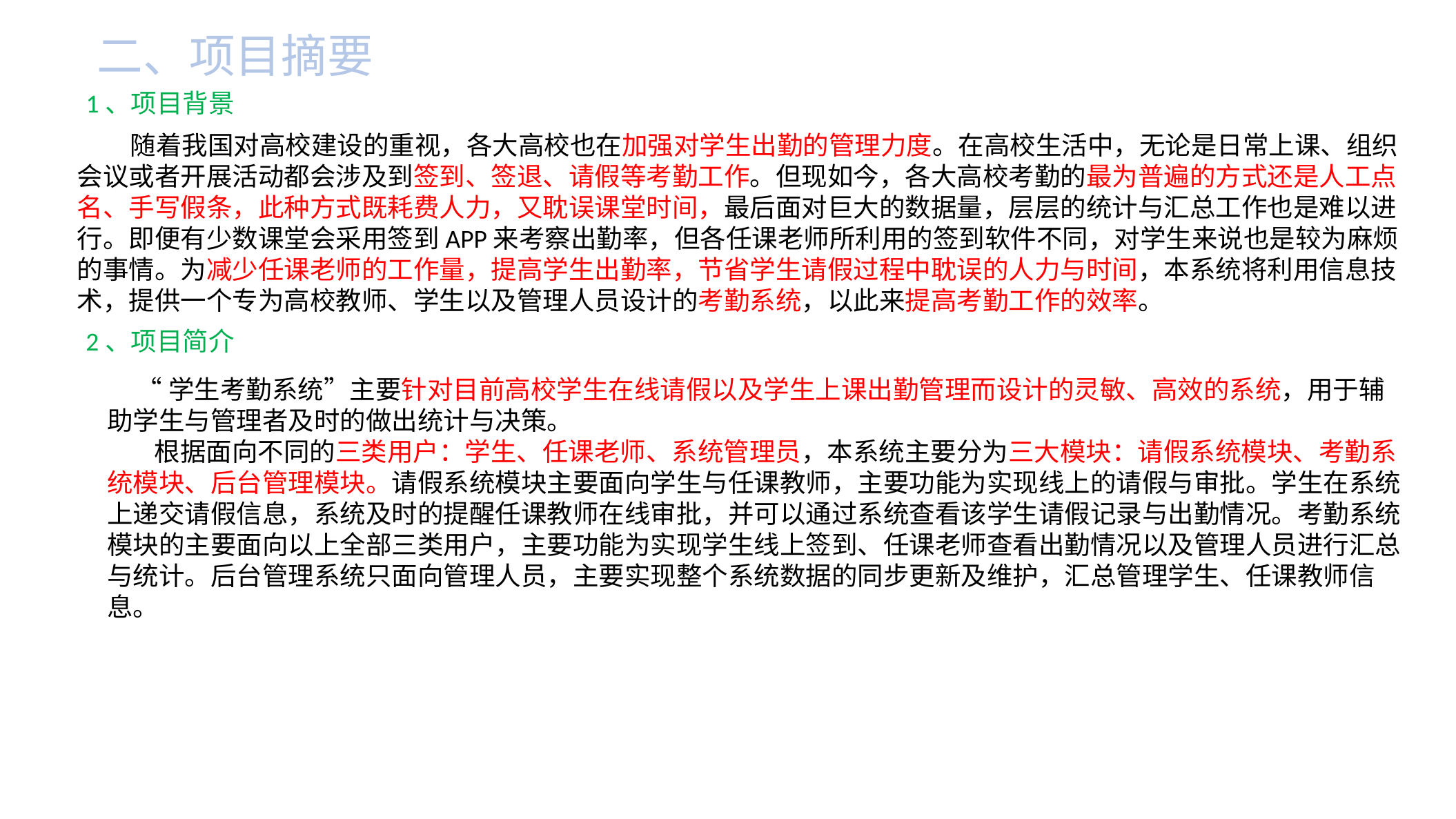

二、项目摘要
1、项目背景
        随着我国对高校建设的重视，各大高校也在加强对学生出勤的管理力度。在高校生活中，无论是日常上课、组织会议或者开展活动都会涉及到签到、签退、请假等考勤工作。但现如今，各大高校考勤的最为普遍的方式还是人工点名、手写假条，此种方式既耗费人力，又耽误课堂时间，最后面对巨大的数据量，层层的统计与汇总工作也是难以进行。即便有少数课堂会采用签到APP来考察出勤率，但各任课老师所利用的签到软件不同，对学生来说也是较为麻烦的事情。为减少任课老师的工作量，提高学生出勤率，节省学生请假过程中耽误的人力与时间，本系统将利用信息技术，提供一个专为高校教师、学生以及管理人员设计的考勤系统，以此来提高考勤工作的效率。

2、项目简介
     “学生考勤系统”主要针对目前高校学生在线请假以及学生上课出勤管理而设计的灵敏、高效的系统，用于辅助学生与管理者及时的做出统计与决策。
       根据面向不同的三类用户：学生、任课老师、系统管理员，本系统主要分为三大模块：请假系统模块、考勤系统模块、后台管理模块。请假系统模块主要面向学生与任课教师，主要功能为实现线上的请假与审批。学生在系统上递交请假信息，系统及时的提醒任课教师在线审批，并可以通过系统查看该学生请假记录与出勤情况。考勤系统模块的主要面向以上全部三类用户，主要功能为实现学生线上签到、任课老师查看出勤情况以及管理人员进行汇总与统计。后台管理系统只面向管理人员，主要实现整个系统数据的同步更新及维护，汇总管理学生、任课教师信息。